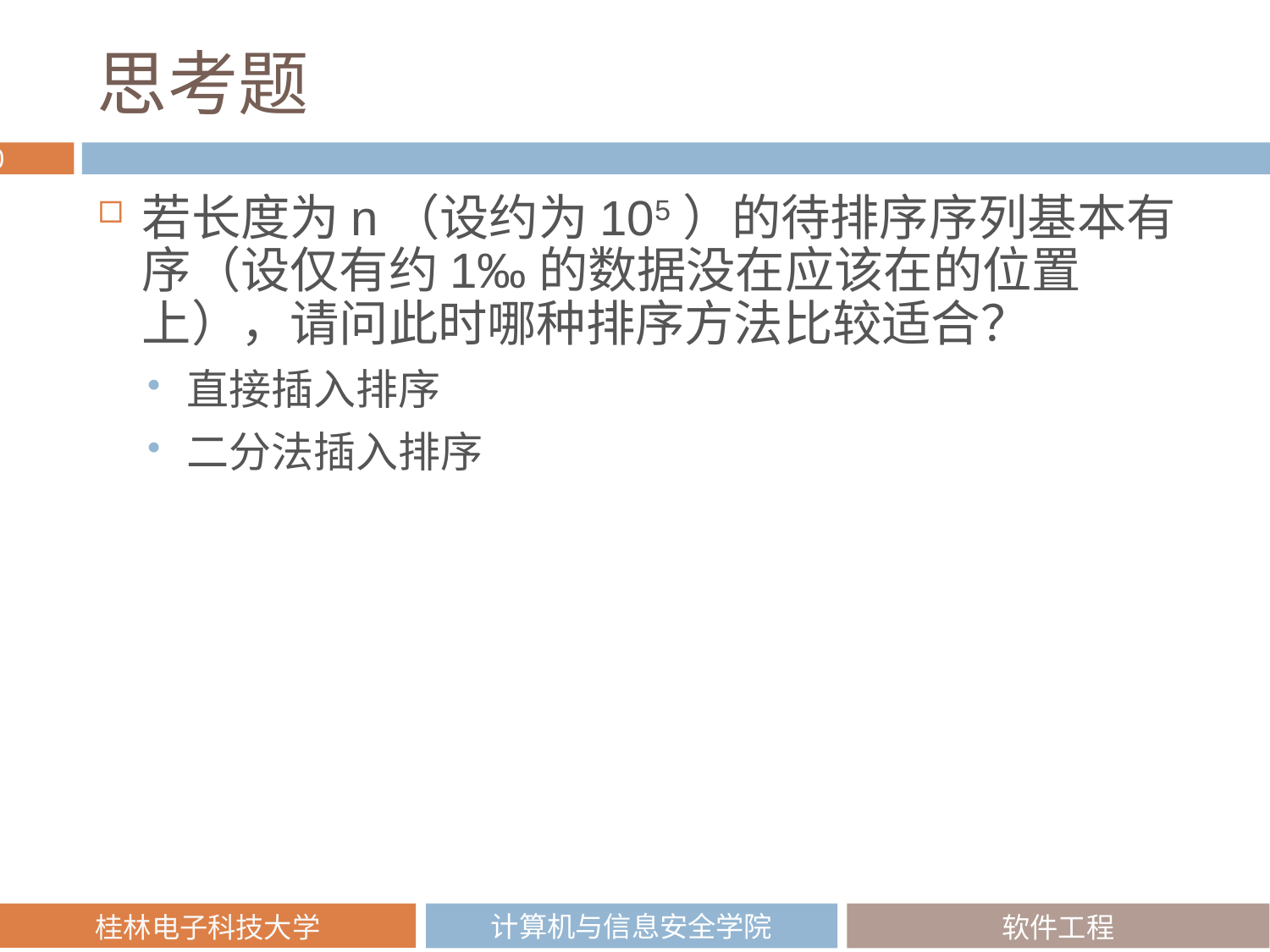

# 思考题
若长度为n（设约为105）的待排序序列基本有序（设仅有约1‰的数据没在应该在的位置上），请问此时哪种排序方法比较适合？
直接插入排序
二分法插入排序